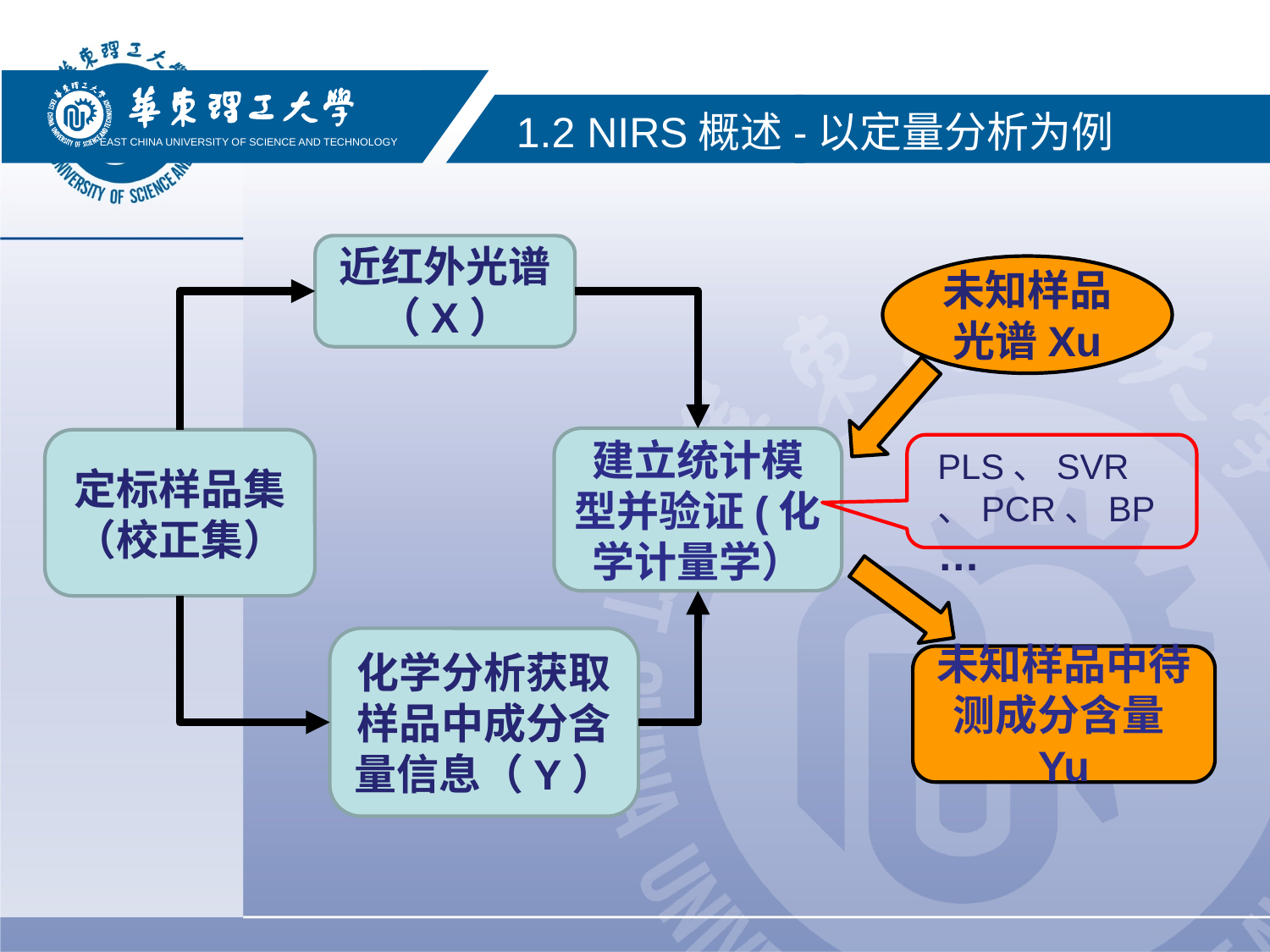

EAST CHINA UNIVERSITY OF SCIENCE AND TECHNOLOGY

1.2 NIRS概述-以定量分析为例
近红外光谱（X）
未知样品光谱Xu

建立统计模型并验证(化学计量学）
定标样品集（校正集）

PLS、SVR、PCR、BP…

化学分析获取样品中成分含量信息（Y）
未知样品中待测成分含量Yu